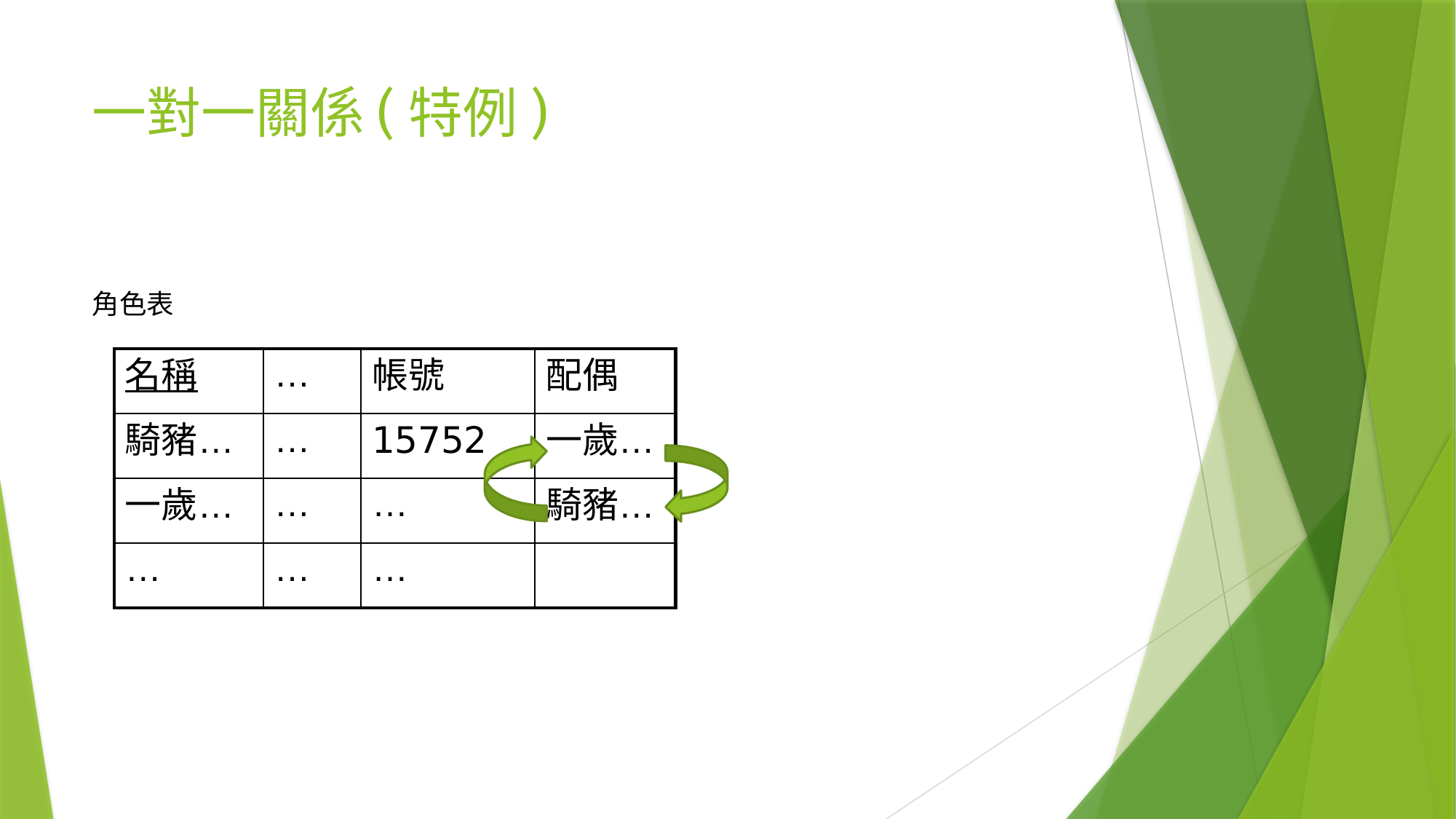

# 一對一關係(特例)
角色表
| 名稱 | … | 帳號 | 配偶 |
| --- | --- | --- | --- |
| 騎豬… | … | 15752 | 一歲… |
| 一歲… | … | … | 騎豬… |
| … | … | … |  |